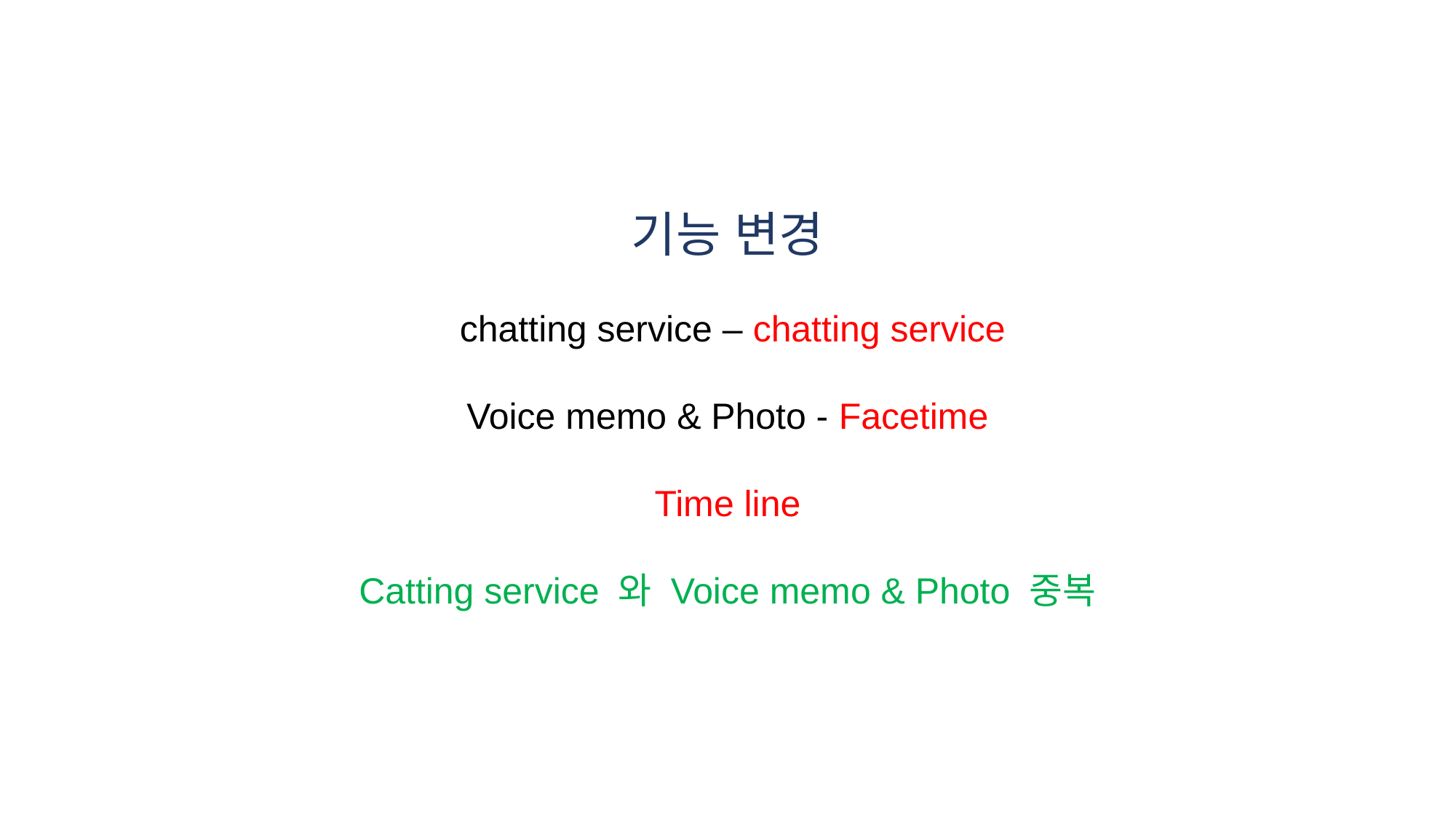

기능 변경

 chatting service – chatting service

Voice memo & Photo - Facetime

Time line

Catting service 와 Voice memo & Photo 중복